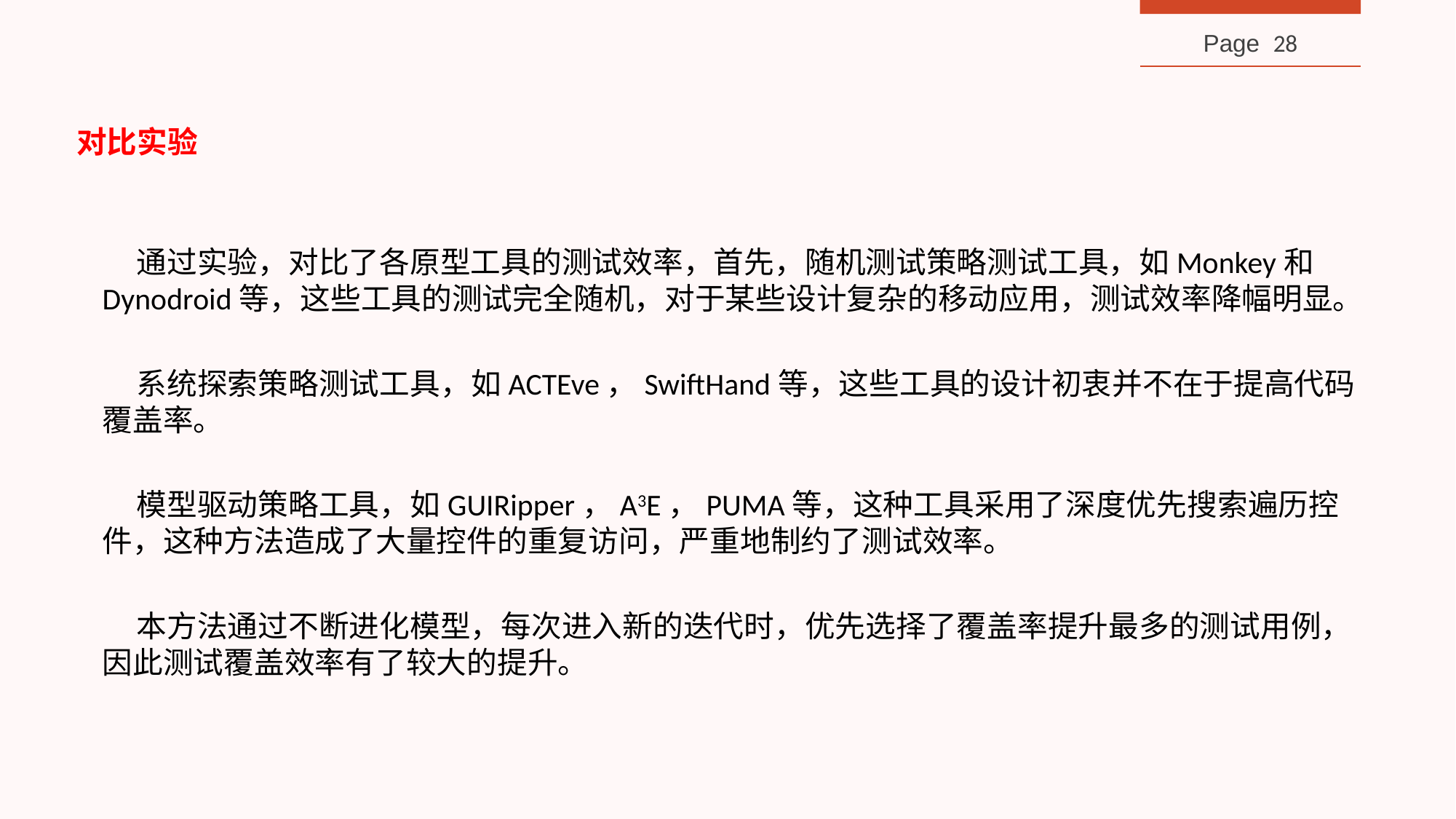

对比实验

    通过实验，对比了各原型工具的测试效率，首先，随机测试策略测试工具，如Monkey和Dynodroid等，这些工具的测试完全随机，对于某些设计复杂的移动应用，测试效率降幅明显。

    系统探索策略测试工具，如ACTEve，SwiftHand等，这些工具的设计初衷并不在于提高代码覆盖率。

    模型驱动策略工具，如GUIRipper，A3E，PUMA等，这种工具采用了深度优先搜索遍历控件，这种方法造成了大量控件的重复访问，严重地制约了测试效率。

    本方法通过不断进化模型，每次进入新的迭代时，优先选择了覆盖率提升最多的测试用例，因此测试覆盖效率有了较大的提升。